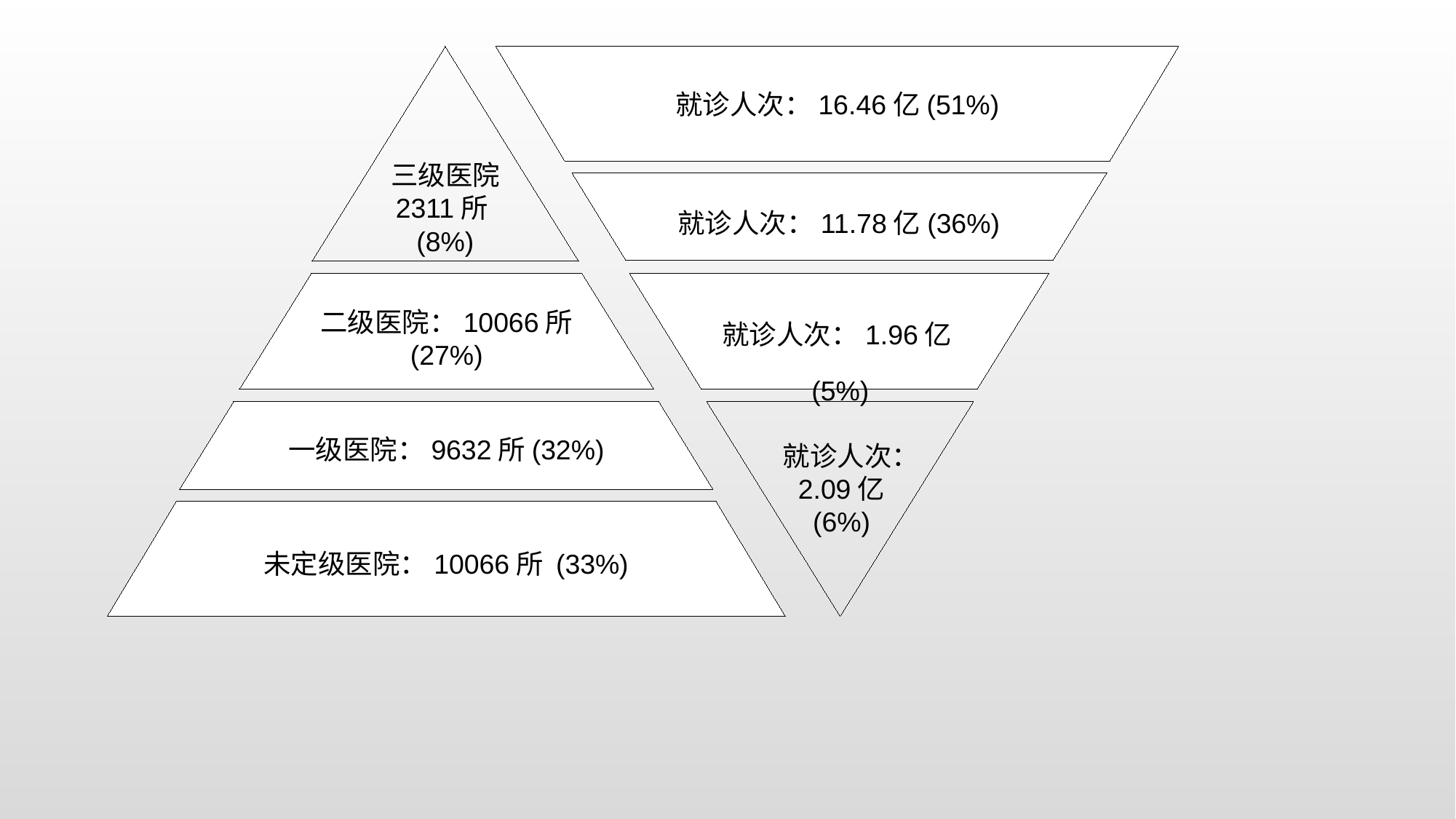

三级医院
2311所(8%)

就诊人次：16.46亿(51%)

就诊人次：11.78亿(36%)
二级医院：10066所 (27%)

就诊人次：1.96亿(5%)
一级医院：9632所(32%)

  就诊人次：
2.09亿
(6%)
未定级医院：10066所 (33%)